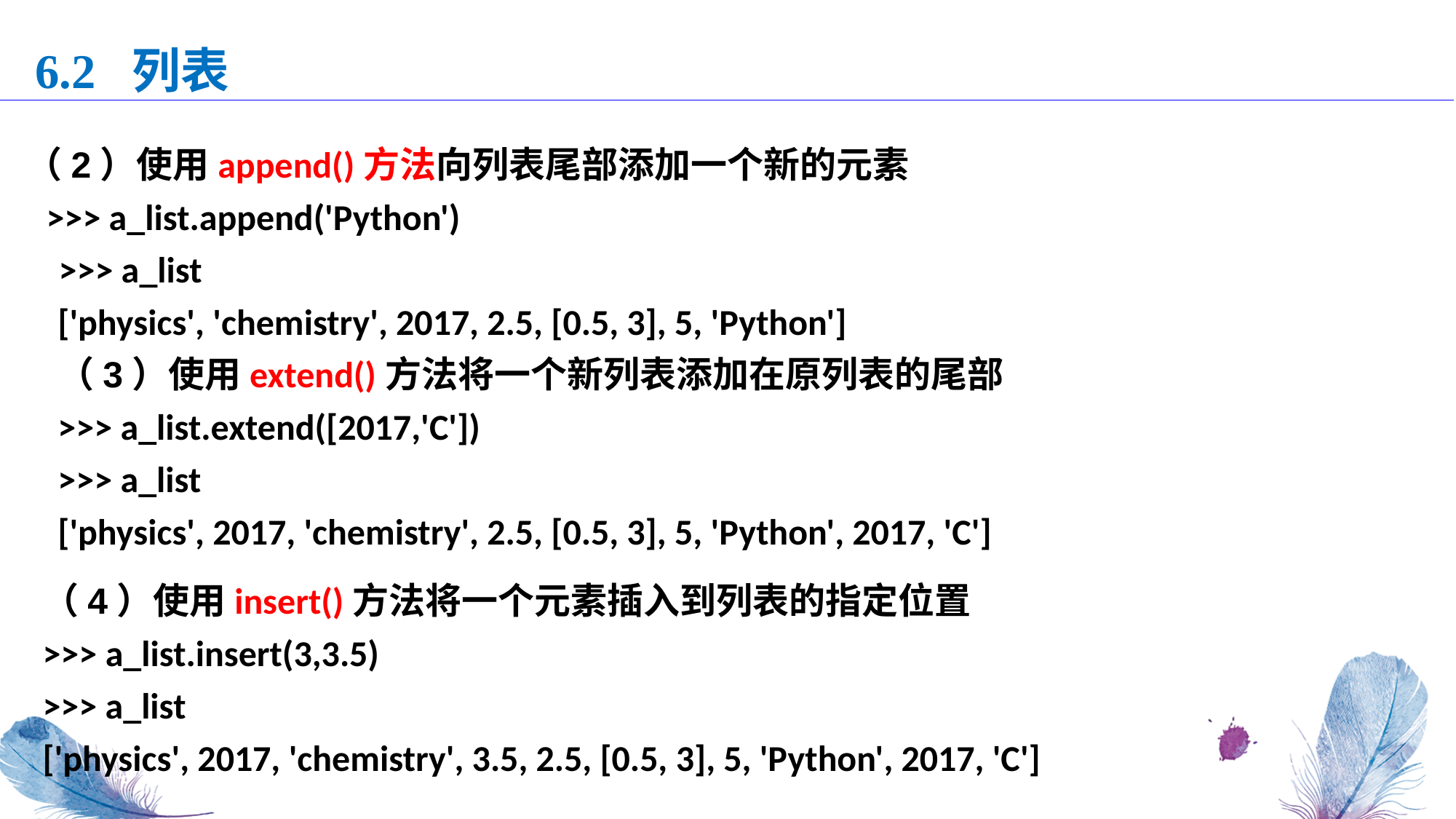

6.2  列表
（2）使用append()方法向列表尾部添加一个新的元素
  >>> a_list.append('Python')
    >>> a_list
['physics', 'chemistry', 2017, 2.5, [0.5, 3], 5, 'Python']
（3）使用extend()方法将一个新列表添加在原列表的尾部
>>> a_list.extend([2017,'C'])
>>> a_list
['physics', 2017, 'chemistry', 2.5, [0.5, 3], 5, 'Python', 2017, 'C']
（4）使用insert()方法将一个元素插入到列表的指定位置
>>> a_list.insert(3,3.5)
>>> a_list
['physics', 2017, 'chemistry', 3.5, 2.5, [0.5, 3], 5, 'Python', 2017, 'C']